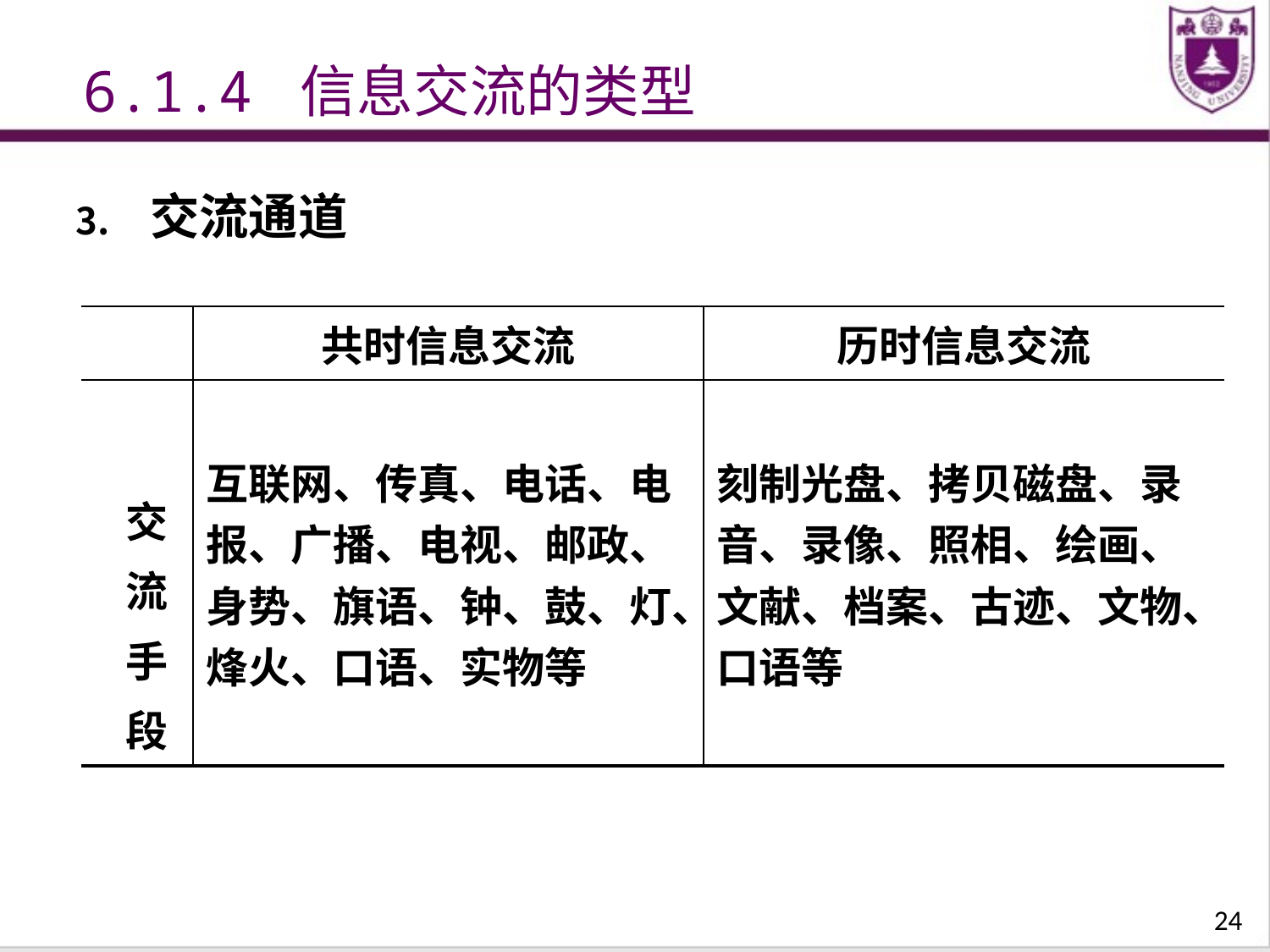

6.1.4 信息交流的类型
交流通道
|  | 共时信息交流 | 历时信息交流 |
| --- | --- | --- |
| 交 流 手 段 | 互联网、传真、电话、电报、广播、电视、邮政、身势、旗语、钟、鼓、灯、烽火、口语、实物等 | 刻制光盘、拷贝磁盘、录音、录像、照相、绘画、文献、档案、古迹、文物、口语等 |
24